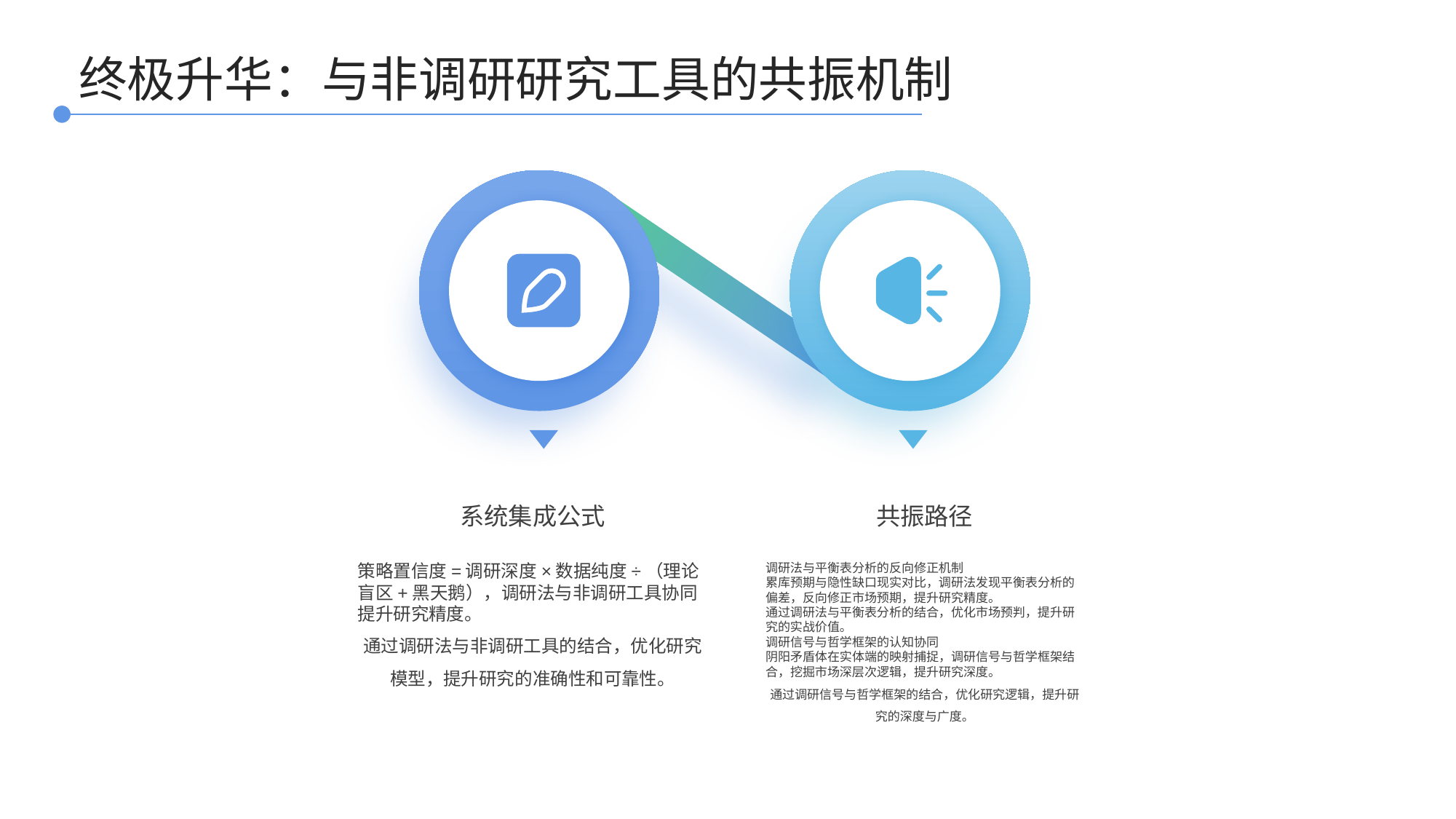

终极升华：与非调研研究工具的共振机制

系统集成公式
共振路径
策略置信度=调研深度×数据纯度÷（理论盲区+黑天鹅），调研法与非调研工具协同提升研究精度。
通过调研法与非调研工具的结合，优化研究模型，提升研究的准确性和可靠性。
调研法与平衡表分析的反向修正机制
累库预期与隐性缺口现实对比，调研法发现平衡表分析的偏差，反向修正市场预期，提升研究精度。
通过调研法与平衡表分析的结合，优化市场预判，提升研究的实战价值。
调研信号与哲学框架的认知协同
阴阳矛盾体在实体端的映射捕捉，调研信号与哲学框架结合，挖掘市场深层次逻辑，提升研究深度。
通过调研信号与哲学框架的结合，优化研究逻辑，提升研究的深度与广度。